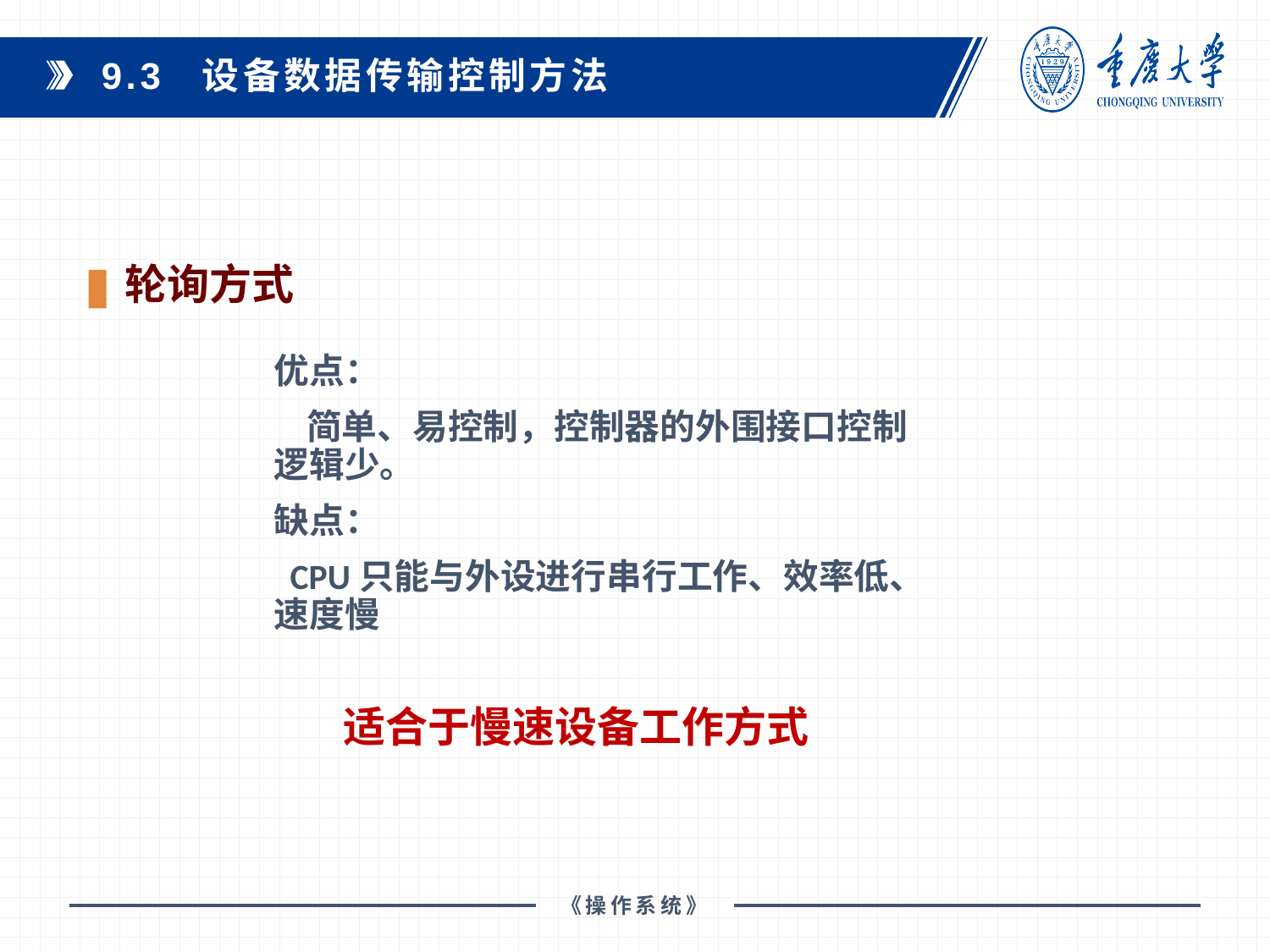

9.3  设备数据传输控制方法
轮询方式

优点：
   简单、易控制，控制器的外围接口控制逻辑少。
缺点：
  CPU只能与外设进行串行工作、效率低、速度慢
适合于慢速设备工作方式